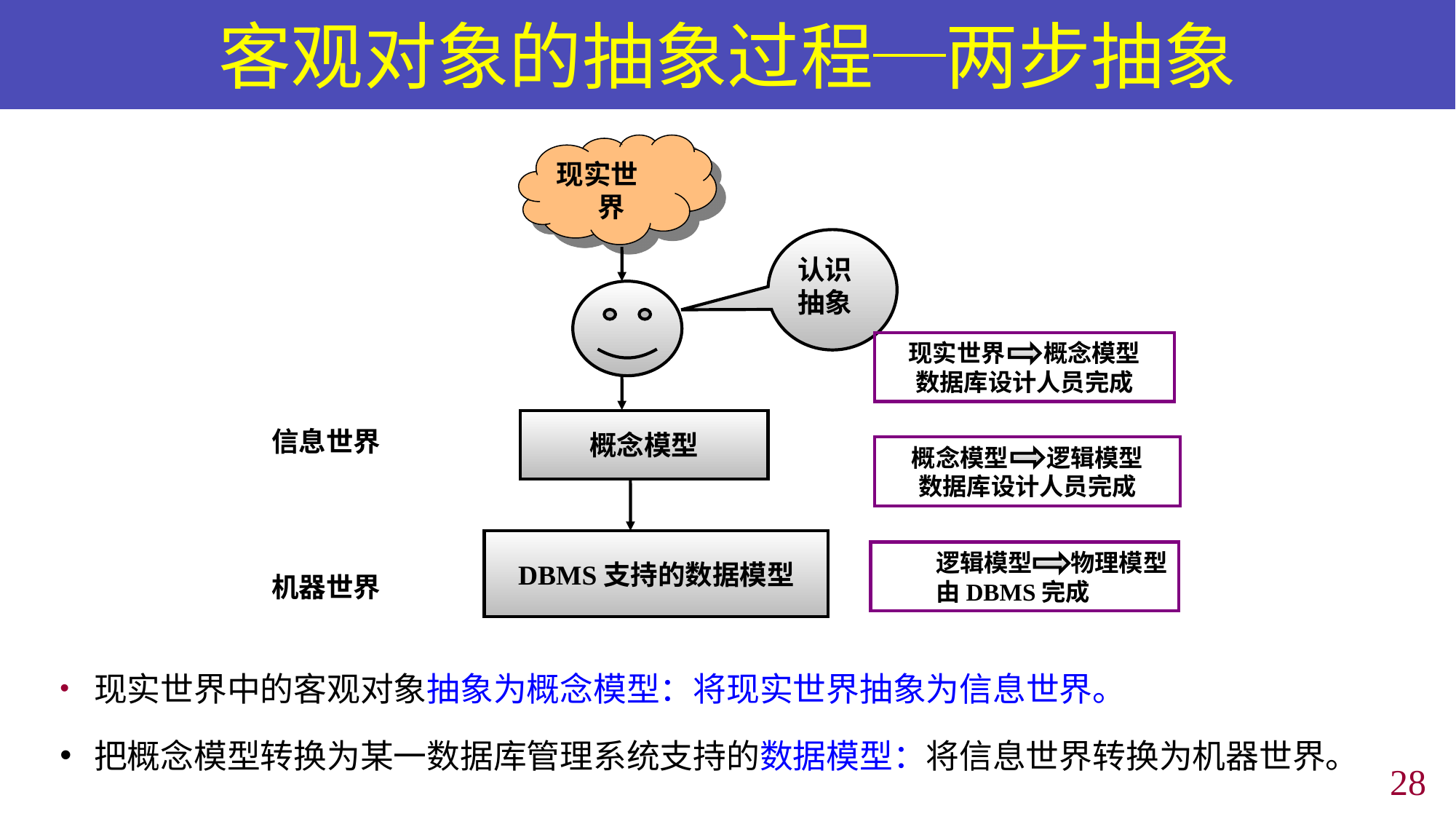

# 客观对象的抽象过程─两步抽象
现实世界
认识
抽象

现实世界       概念模型
数据库设计人员完成

概念模型
信息世界
概念模型       逻辑模型
数据库设计人员完成

DBMS支持的数据模型
逻辑模型       物理模型
由DBMS完成

机器世界
现实世界中的客观对象抽象为概念模型：将现实世界抽象为信息世界。
把概念模型转换为某一数据库管理系统支持的数据模型：将信息世界转换为机器世界。
28